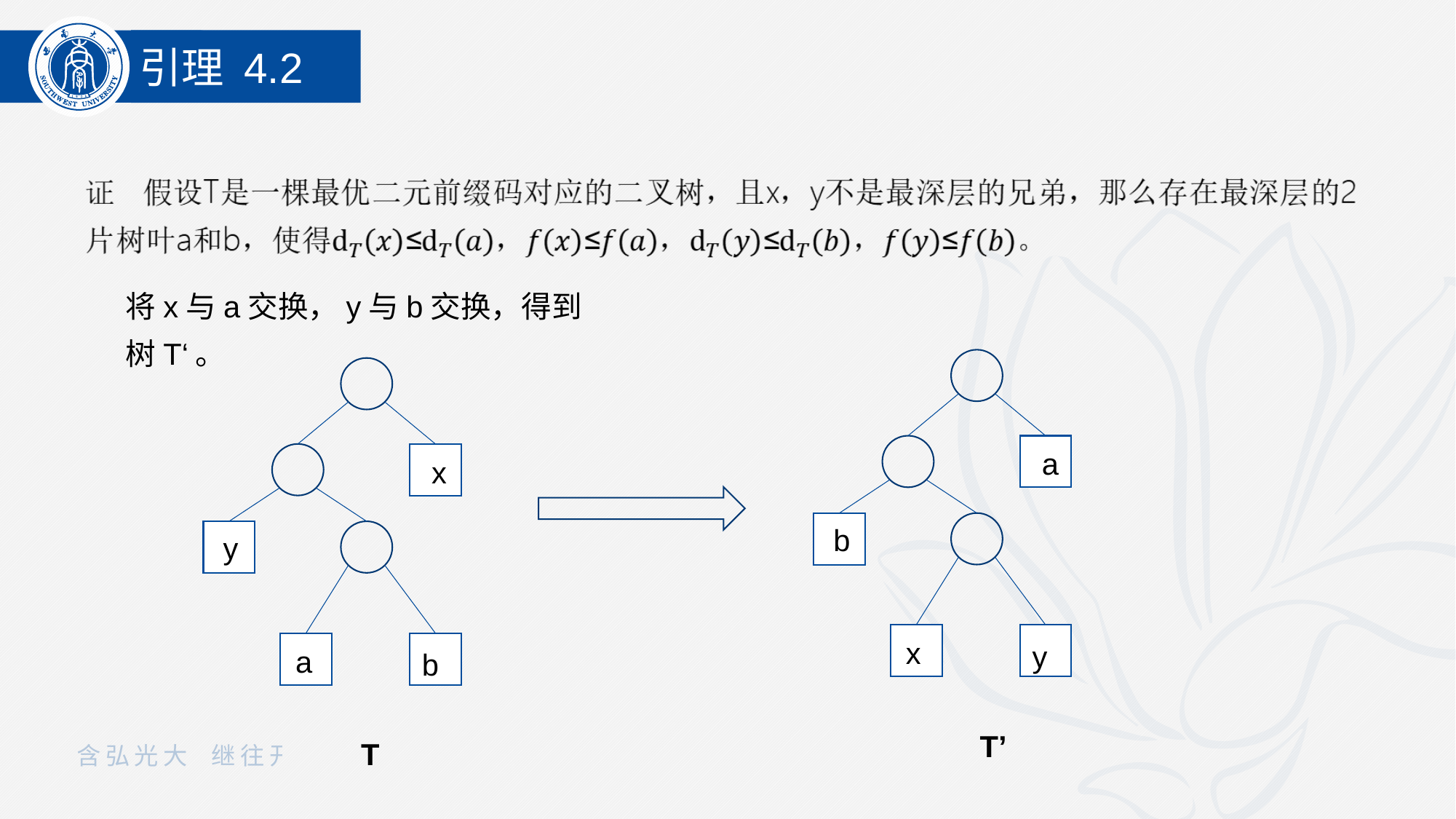

引理 4.2

将x与a交换，y与b交换，得到树T‘。

a

x

b
y

x
y

a
b

T’
T